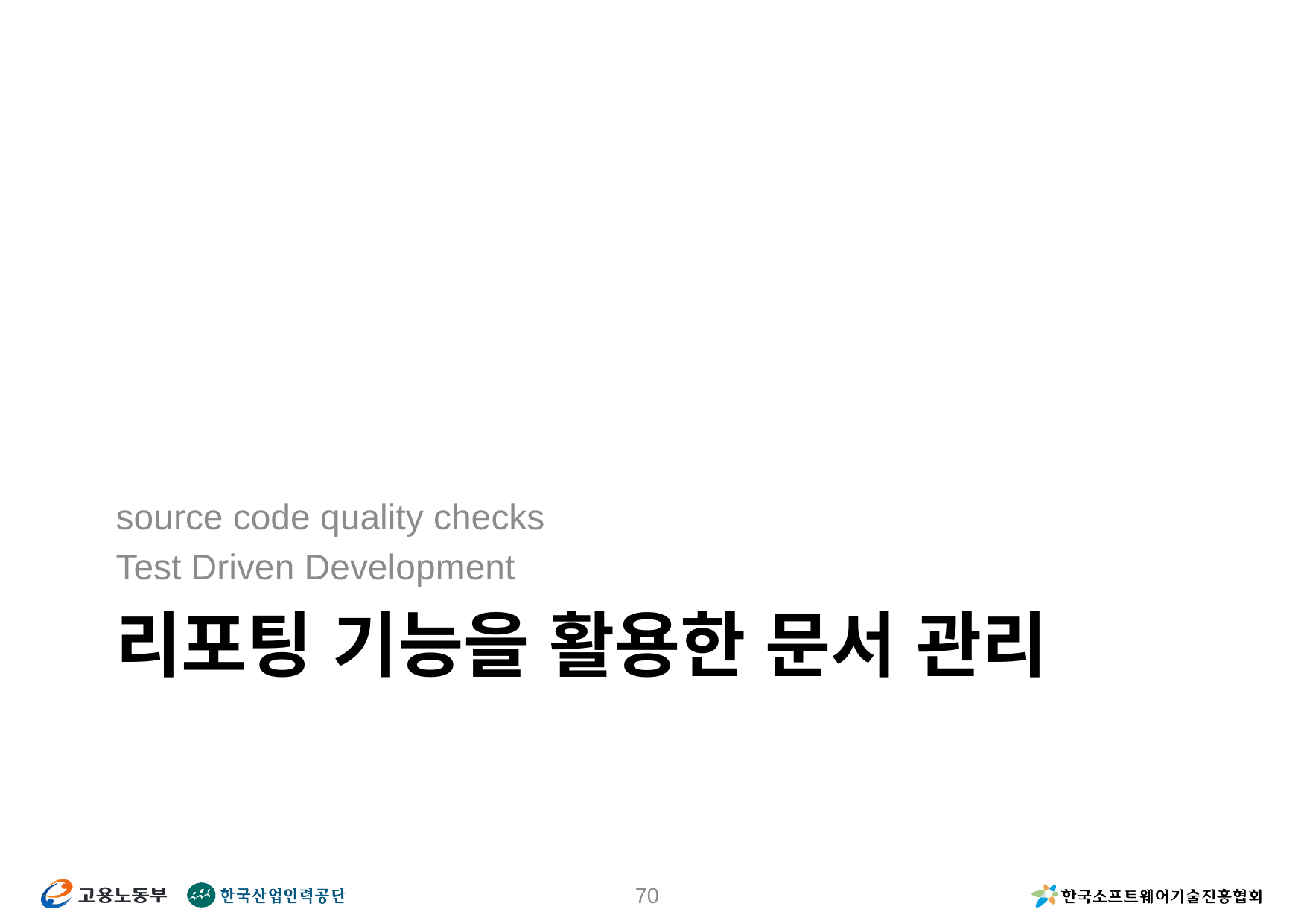

source code quality checks
Test Driven Development
# 리포팅 기능을 활용한 문서 관리
70